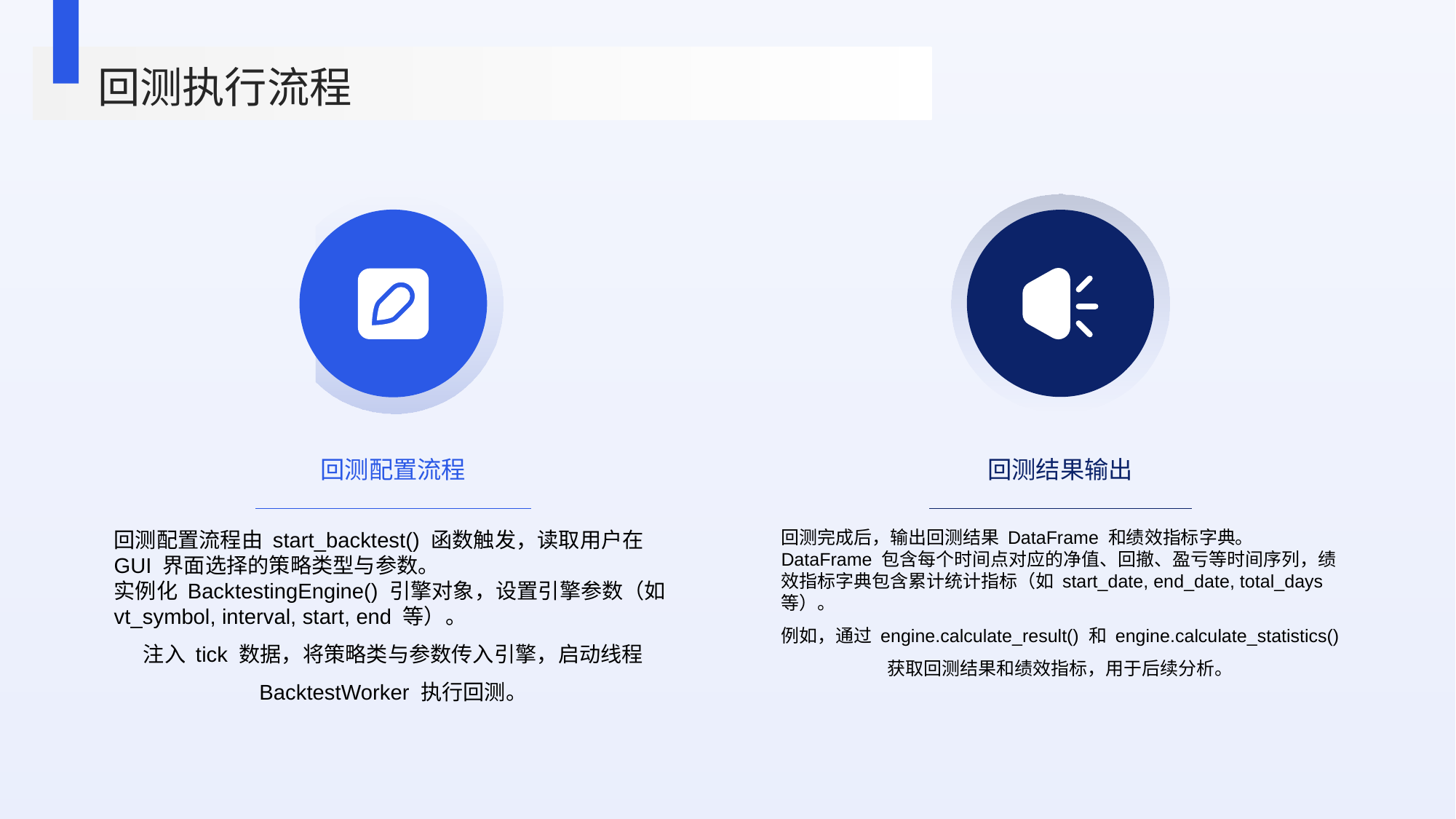

回测执行流程

回测结果输出
回测配置流程
回测完成后，输出回测结果 DataFrame 和绩效指标字典。
DataFrame 包含每个时间点对应的净值、回撤、盈亏等时间序列，绩效指标字典包含累计统计指标（如 start_date, end_date, total_days 等）。
例如，通过 engine.calculate_result() 和 engine.calculate_statistics() 获取回测结果和绩效指标，用于后续分析。
回测配置流程由 start_backtest() 函数触发，读取用户在 GUI 界面选择的策略类型与参数。
实例化 BacktestingEngine() 引擎对象，设置引擎参数（如 vt_symbol, interval, start, end 等）。
注入 tick 数据，将策略类与参数传入引擎，启动线程 BacktestWorker 执行回测。